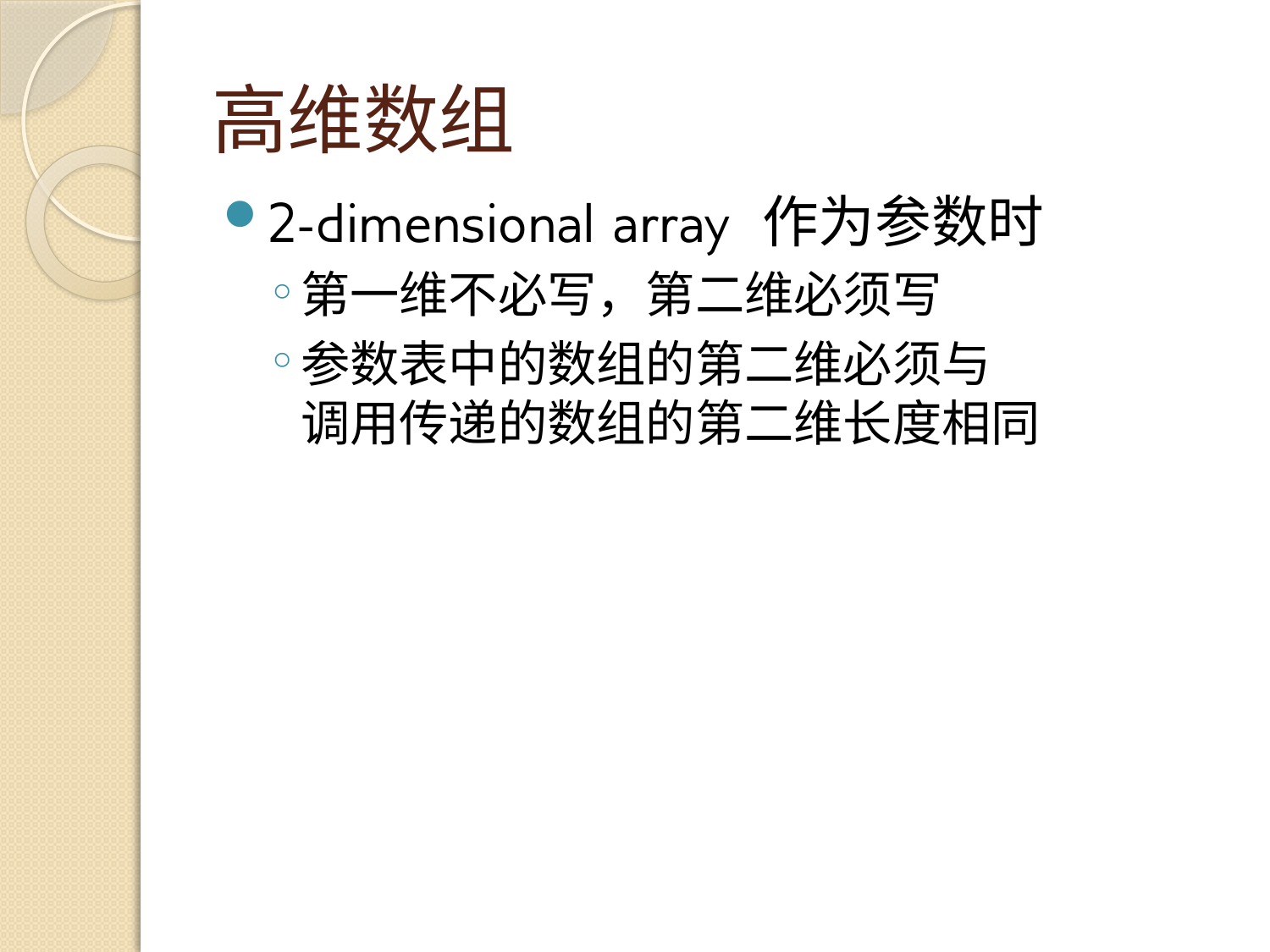

# 高维数组
2-dimensional array 作为参数时
第一维不必写，第二维必须写
参数表中的数组的第二维必须与
调用传递的数组的第二维长度相同